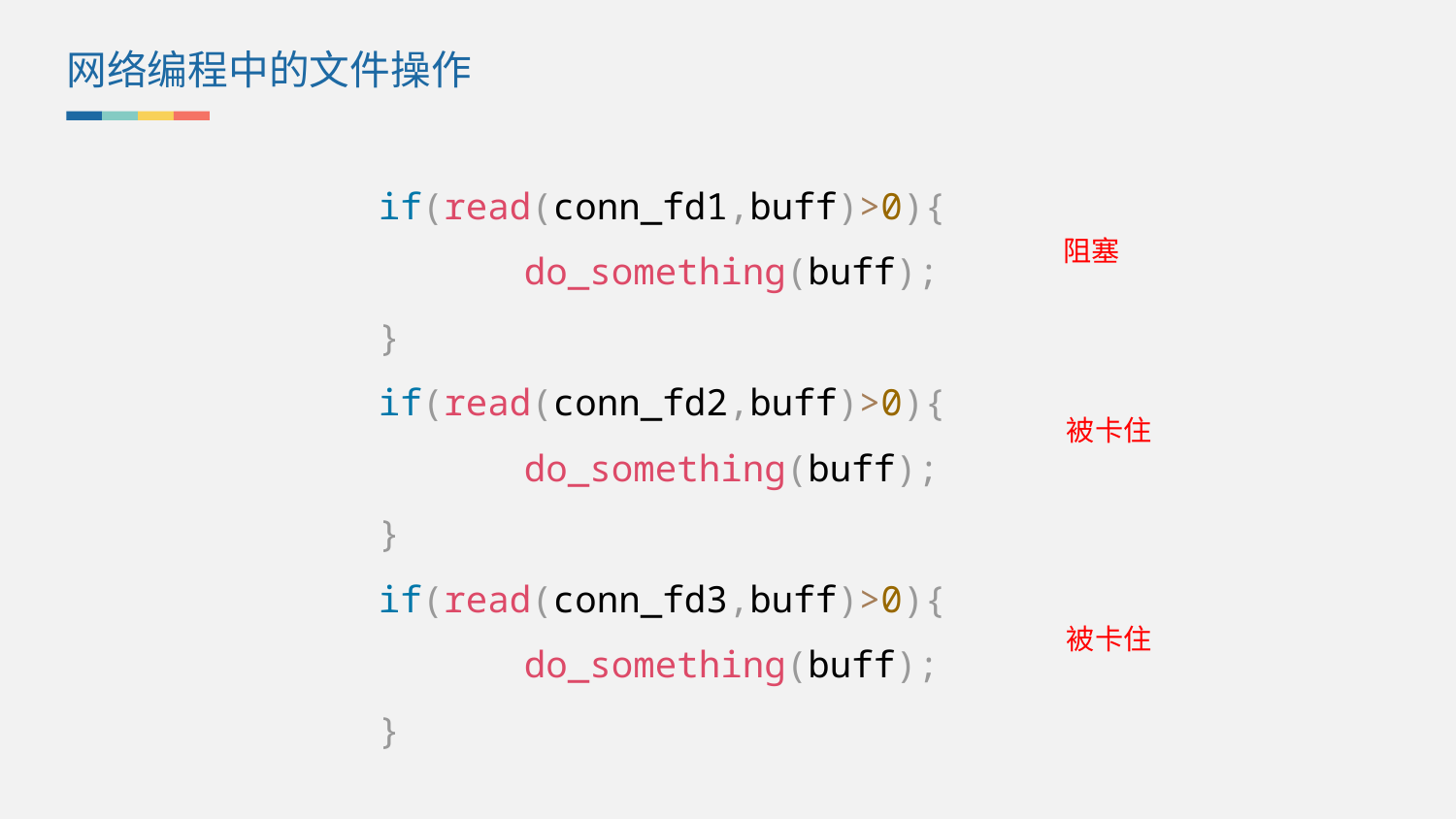

网络编程中的文件操作

if(read(conn_fd1,buff)>0){
	do_something(buff);
}
if(read(conn_fd2,buff)>0){
	do_something(buff);
}
if(read(conn_fd3,buff)>0){
	do_something(buff);
}
阻塞
被卡住
被卡住